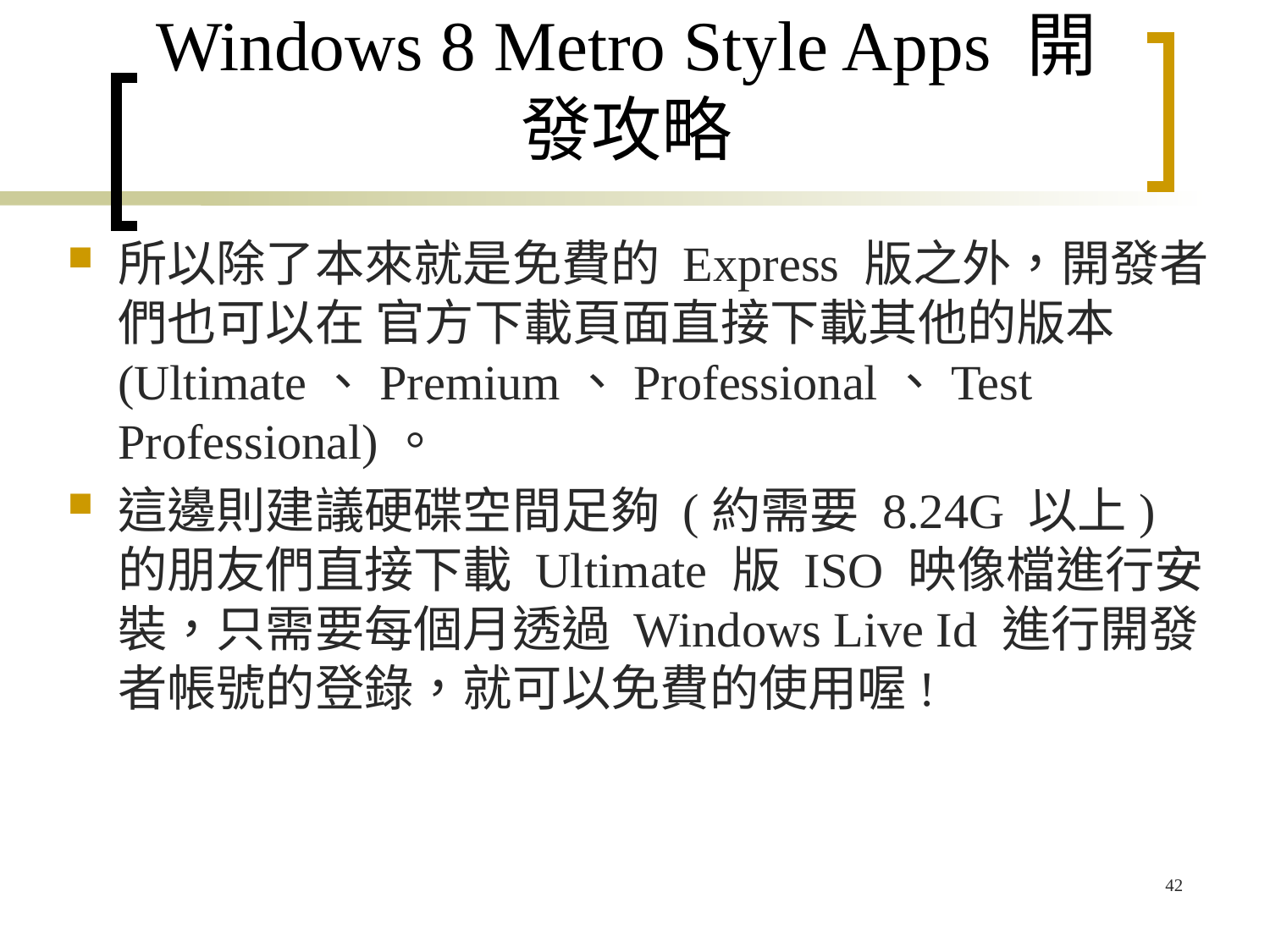

# Windows 8 Metro Style Apps 開發攻略
所以除了本來就是免費的 Express 版之外，開發者們也可以在 官方下載頁面直接下載其他的版本 (Ultimate、Premium、Professional、Test Professional)。
這邊則建議硬碟空間足夠 (約需要 8.24G 以上) 的朋友們直接下載 Ultimate 版 ISO 映像檔進行安裝，只需要每個月透過 Windows Live Id 進行開發者帳號的登錄，就可以免費的使用喔!
42